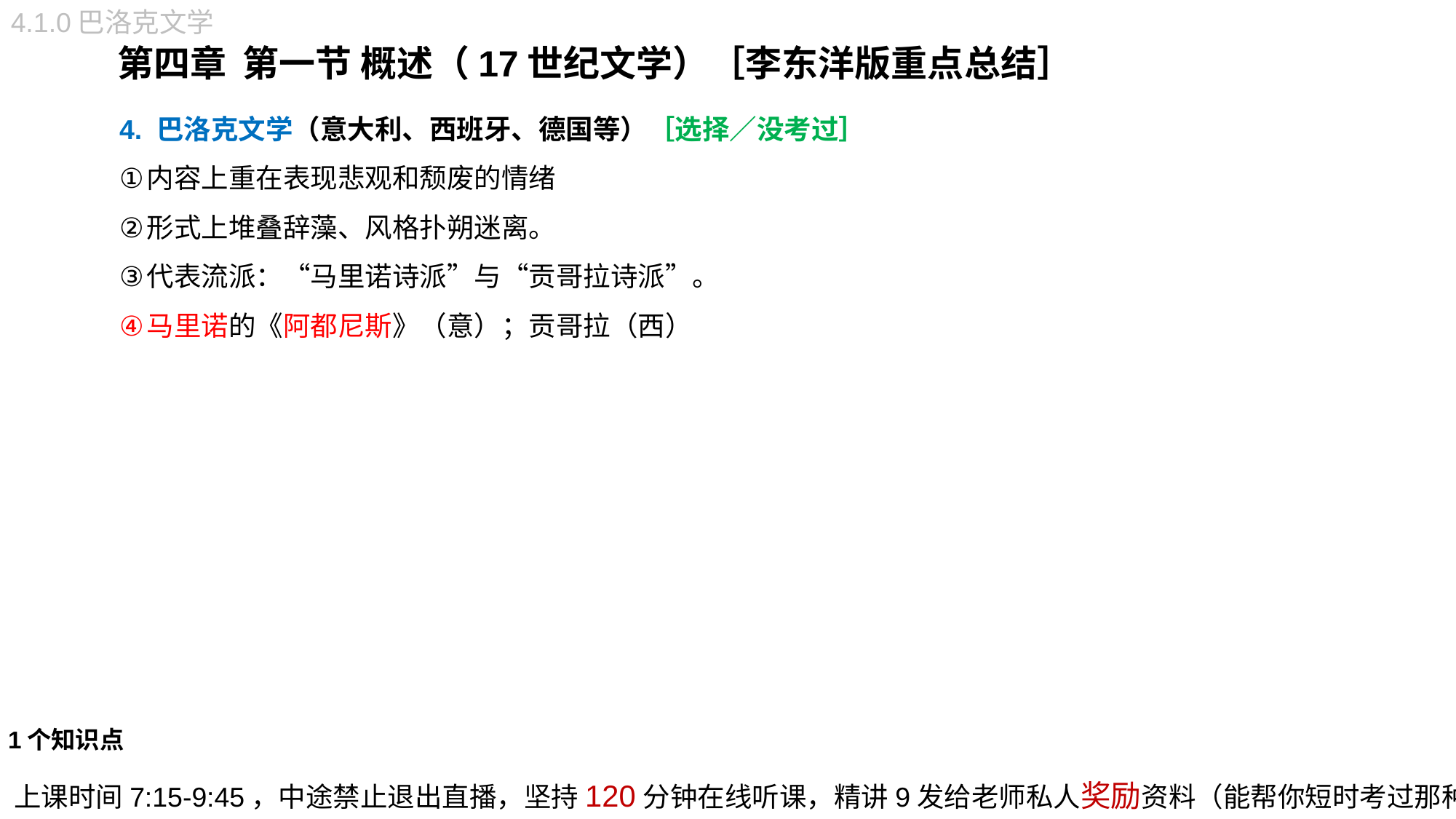

4.1.0巴洛克文学
第四章  第一节 概述（17世纪文学）［李东洋版重点总结］
4. 巴洛克文学（意大利、西班牙、德国等）［选择／没考过］
内容上重在表现悲观和颓废的情绪
形式上堆叠辞藻、风格扑朔迷离。
代表流派：“马里诺诗派”与“贡哥拉诗派”。
马里诺的《阿都尼斯》（意）；贡哥拉（西）

1个知识点